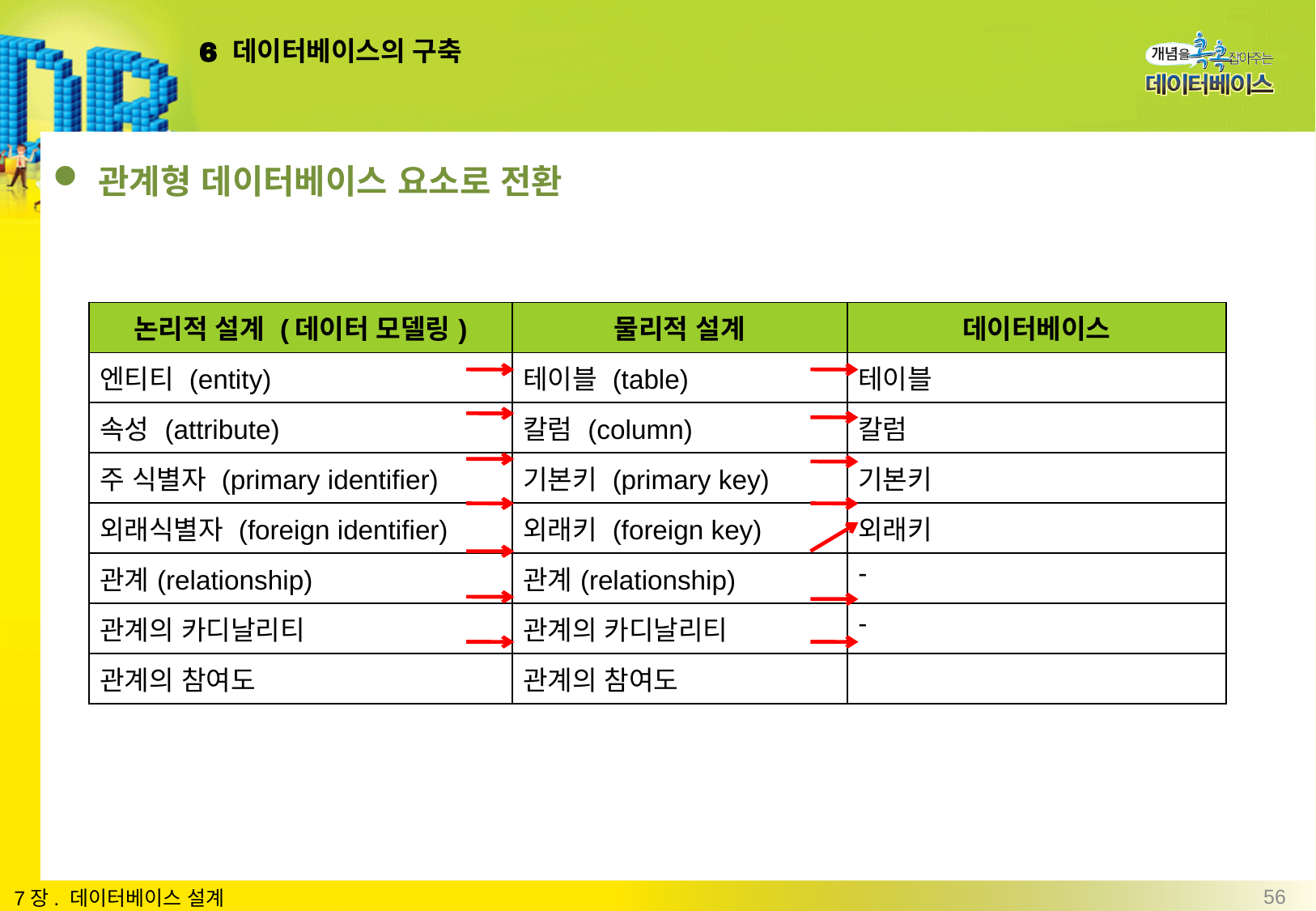

# 6 데이터베이스의 구축
관계형 데이터베이스 요소로 전환

| 논리적 설계 (데이터 모델링) | 물리적 설계 | 데이터베이스 |
| --- | --- | --- |
| 엔티티 (entity) | 테이블 (table) | 테이블 |
| 속성 (attribute) | 칼럼 (column) | 칼럼 |
| 주 식별자 (primary identifier) | 기본키 (primary key) | 기본키 |
| 외래식별자 (foreign identifier) | 외래키 (foreign key) | 외래키 |
| 관계(relationship) | 관계(relationship) | - |
| 관계의 카디날리티 | 관계의 카디날리티 | - |
| 관계의 참여도 | 관계의 참여도 |  |
56